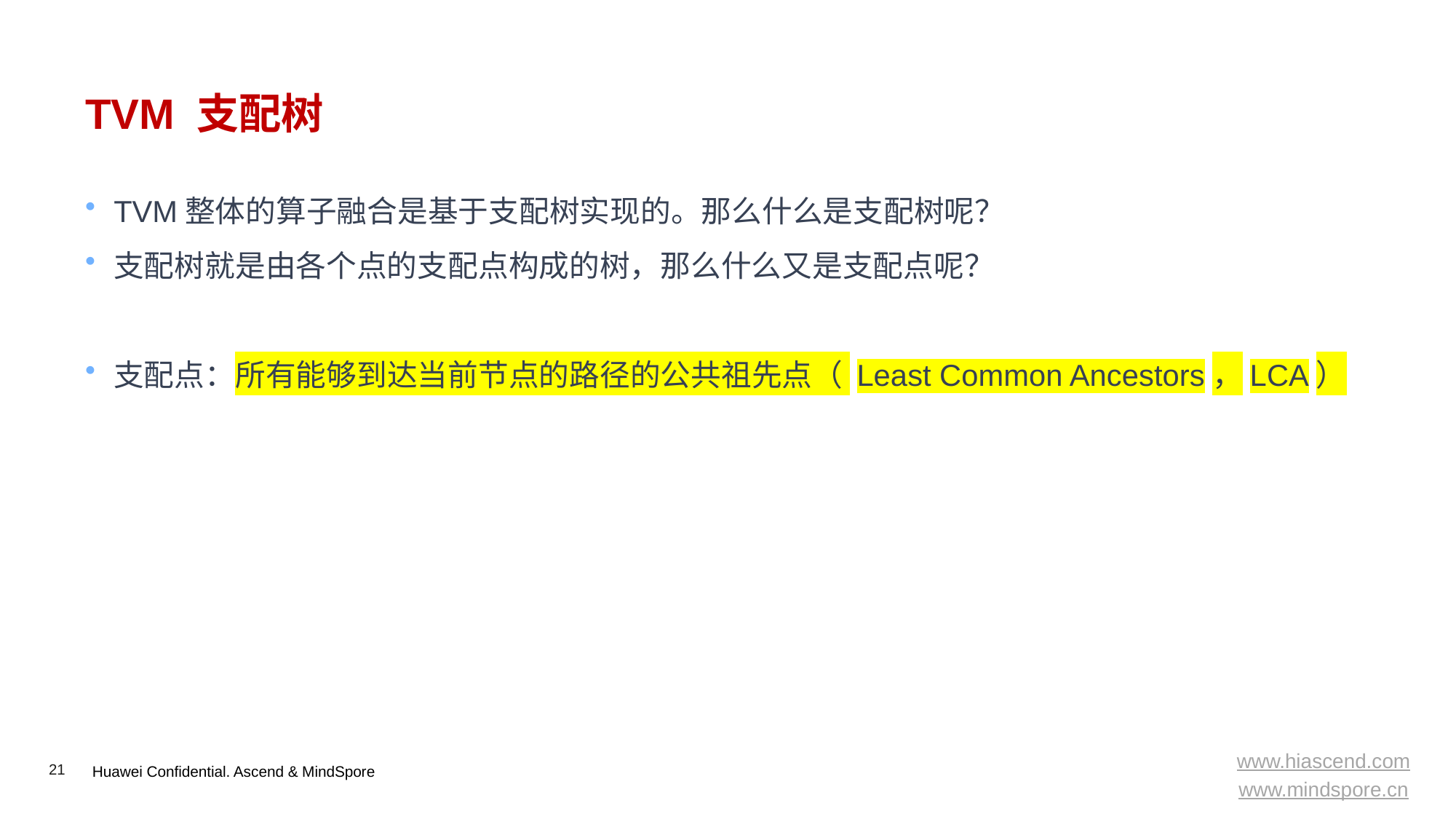

# TVM 支配树
TVM整体的算子融合是基于支配树实现的。那么什么是支配树呢？
支配树就是由各个点的支配点构成的树，那么什么又是支配点呢？

支配点：所有能够到达当前节点的路径的公共祖先点（ Least Common Ancestors，LCA）